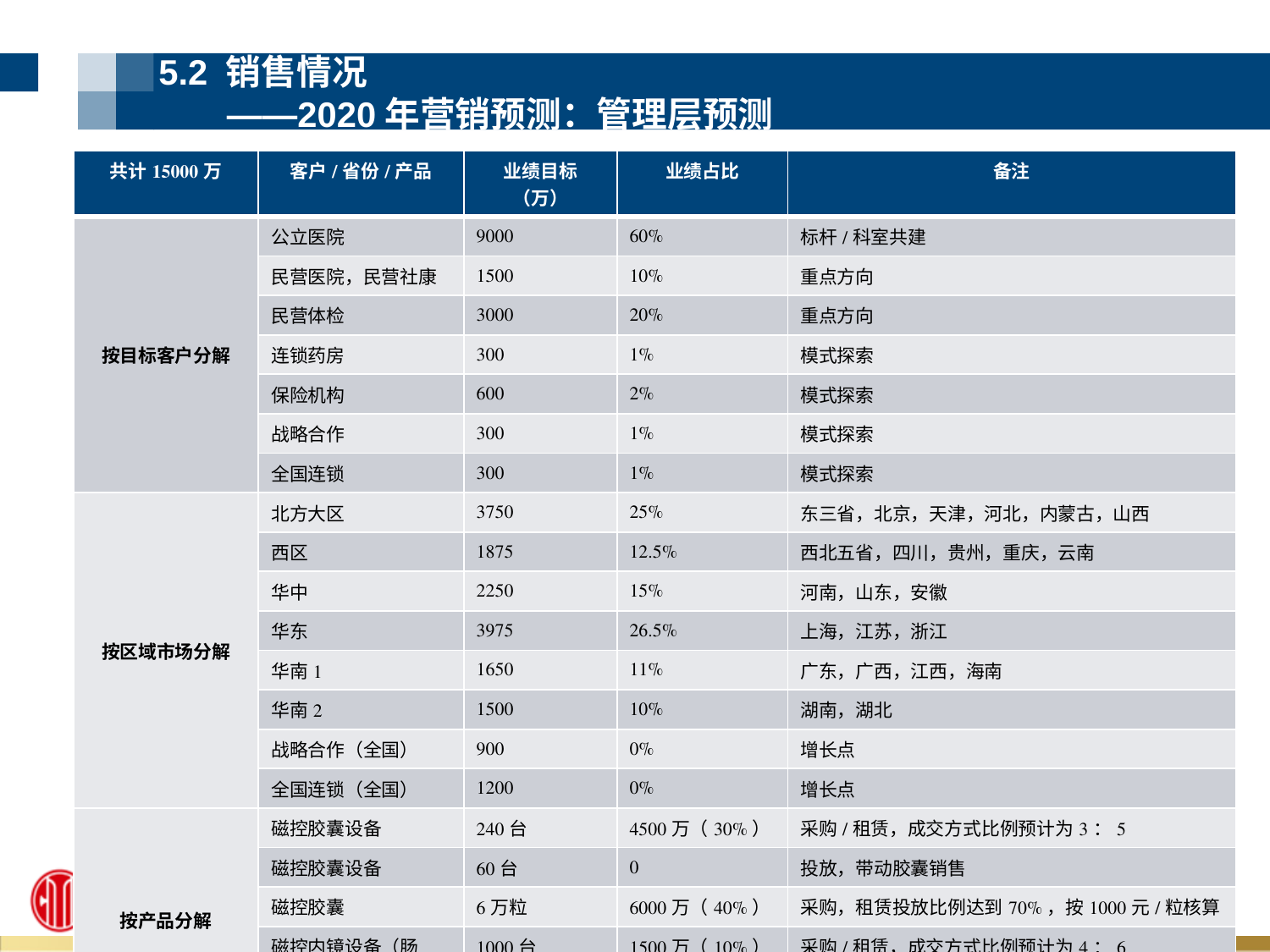

5.2 销售情况
       ——2020年营销预测：管理层预测
| 共计15000万 | 客户/省份/产品 | 业绩目标（万） | 业绩占比 | 备注 |
| --- | --- | --- | --- | --- |
| 按目标客户分解 | 公立医院 | 9000 | 60% | 标杆/科室共建 |
|  | 民营医院，民营社康 | 1500 | 10% | 重点方向 |
|  | 民营体检 | 3000 | 20% | 重点方向 |
|  | 连锁药房 | 300 | 1% | 模式探索 |
|  | 保险机构 | 600 | 2% | 模式探索 |
|  | 战略合作 | 300 | 1% | 模式探索 |
|  | 全国连锁 | 300 | 1% | 模式探索 |
| 按区域市场分解 | 北方大区 | 3750 | 25% | 东三省，北京，天津，河北，内蒙古，山西 |
|  | 西区 | 1875 | 12.5% | 西北五省，四川，贵州，重庆，云南 |
|  | 华中 | 2250 | 15% | 河南，山东，安徽 |
|  | 华东 | 3975 | 26.5% | 上海，江苏，浙江 |
|  | 华南1 | 1650 | 11% | 广东，广西，江西，海南 |
|  | 华南2 | 1500 | 10% | 湖南，湖北 |
|  | 战略合作（全国） | 900 | 0% | 增长点 |
|  | 全国连锁（全国） | 1200 | 0% | 增长点 |
| 按产品分解 | 磁控胶囊设备 | 240台 | 4500万（30%） | 采购/租赁，成交方式比例预计为3：5 |
|  | 磁控胶囊设备 | 60台 | 0 | 投放，带动胶囊销售 |
|  | 磁控胶囊 | 6万粒 | 6000万（40%） | 采购，租赁投放比例达到70%，按1000元/粒核算 |
|  | 磁控内镜设备（肠镜） | 1000台 | 1500万（10%） | 采购/租赁，成交方式比例预计为4：6 |
|  | 内镜胶囊（肠镜） | 37500粒 | 3000万（20%） | 按800元/粒核算 |